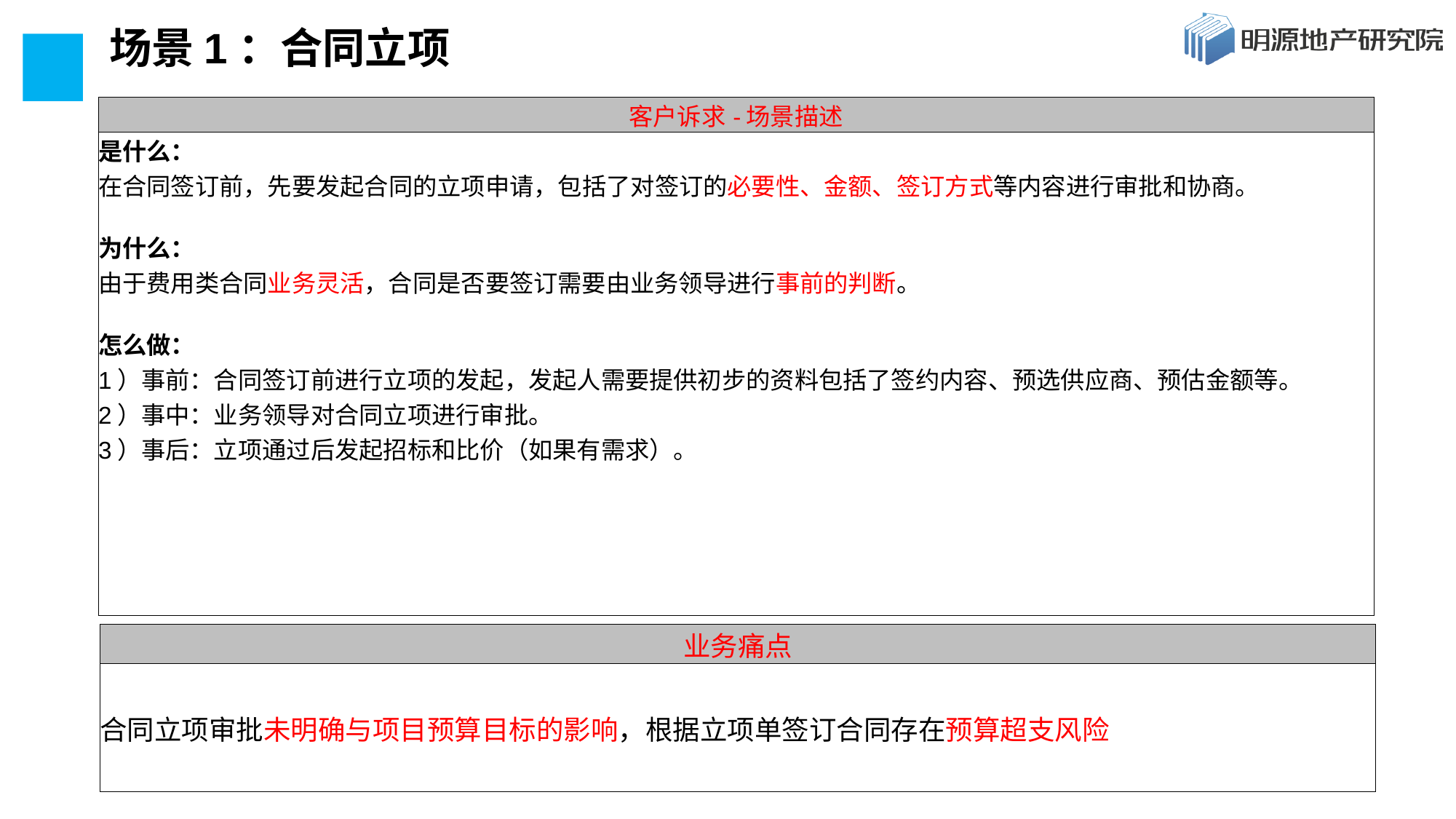

# 场景1：合同立项
| 客户诉求-场景描述 |
| --- |
| 是什么： 在合同签订前，先要发起合同的立项申请，包括了对签订的必要性、金额、签订方式等内容进行审批和协商。 为什么： 由于费用类合同业务灵活，合同是否要签订需要由业务领导进行事前的判断。 怎么做： 1）事前：合同签订前进行立项的发起，发起人需要提供初步的资料包括了签约内容、预选供应商、预估金额等。 2）事中：业务领导对合同立项进行审批。 3）事后：立项通过后发起招标和比价（如果有需求）。 |
| 业务痛点 |
| --- |
| 合同立项审批未明确与项目预算目标的影响，根据立项单签订合同存在预算超支风险 |